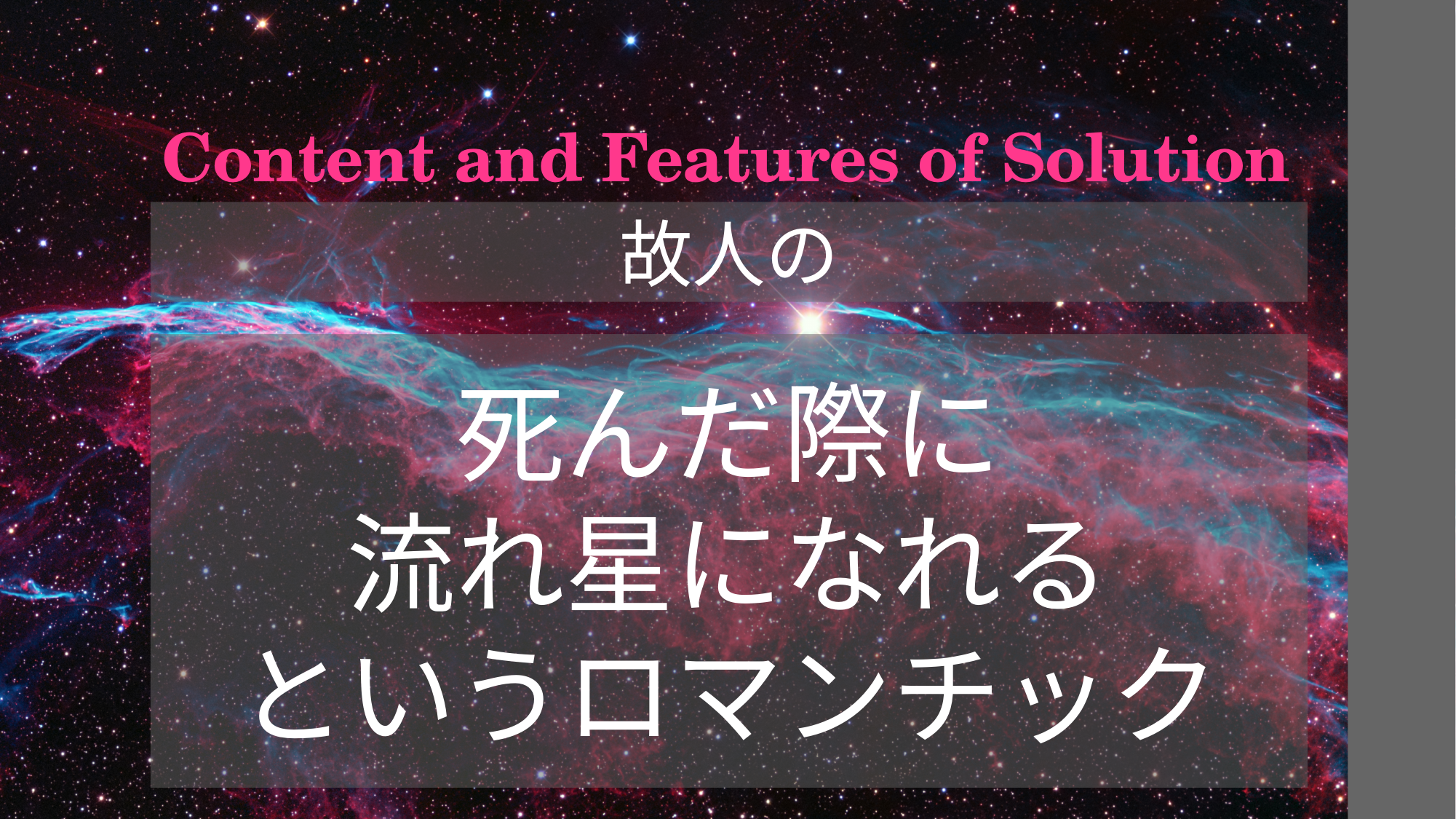

# Content and Features of Solution
故人の
死んだ際に
流れ星になれる
というロマンチック